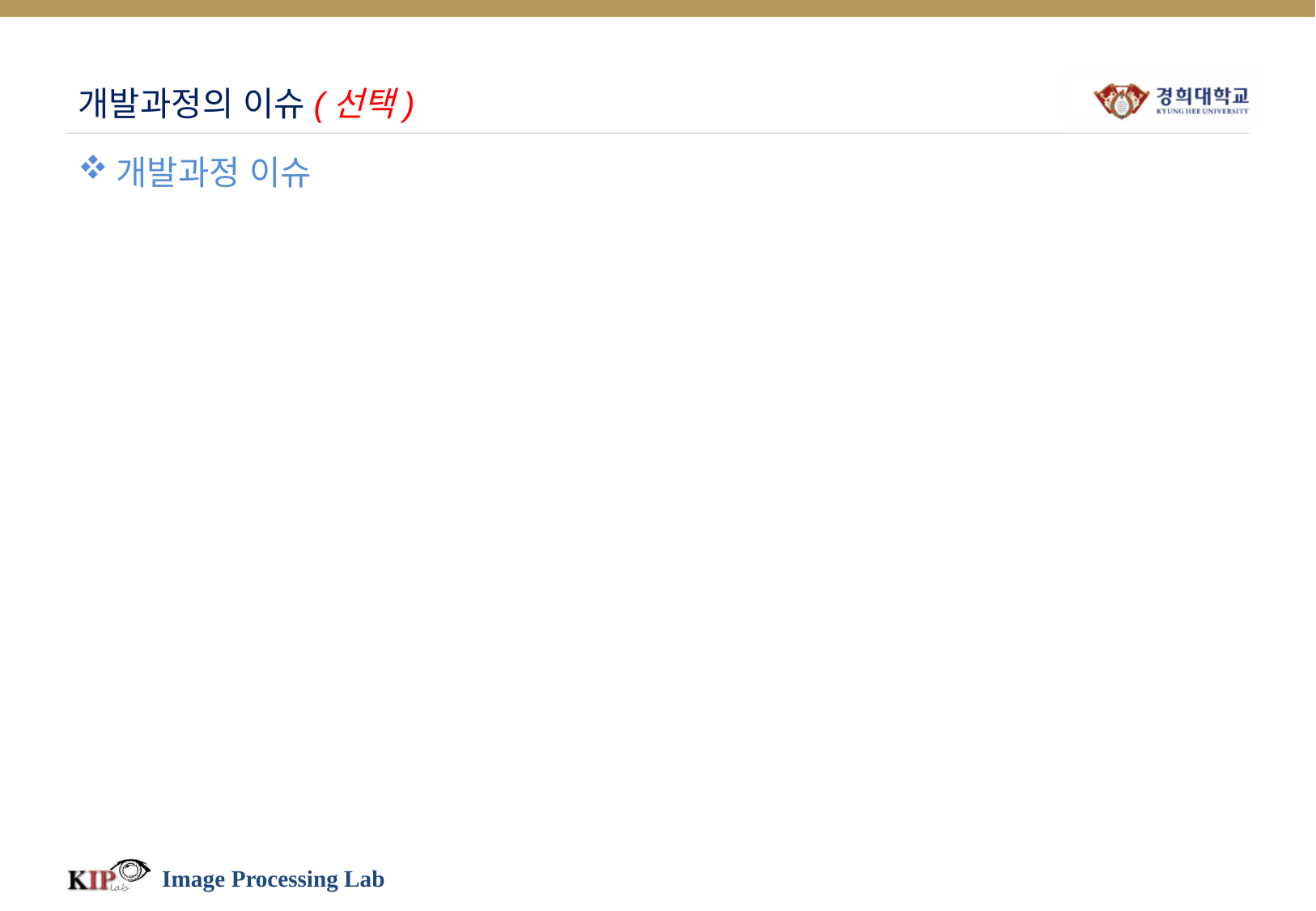

# 개발과정의 이슈(선택)
개발과정 이슈
Image Processing Lab